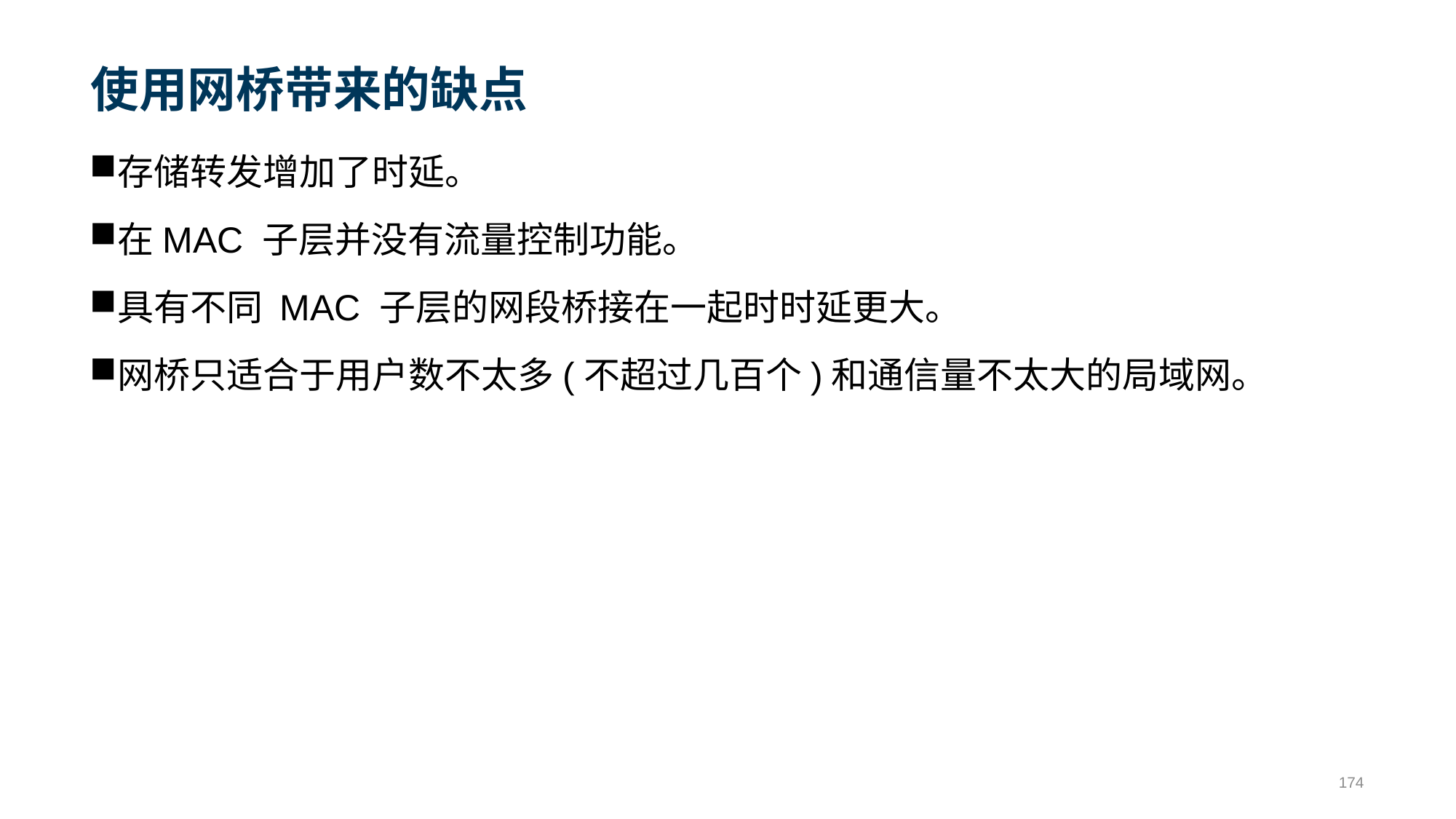

# 使用网桥带来的缺点
存储转发增加了时延。
在MAC 子层并没有流量控制功能。
具有不同 MAC 子层的网段桥接在一起时时延更大。
网桥只适合于用户数不太多(不超过几百个)和通信量不太大的局域网。
174